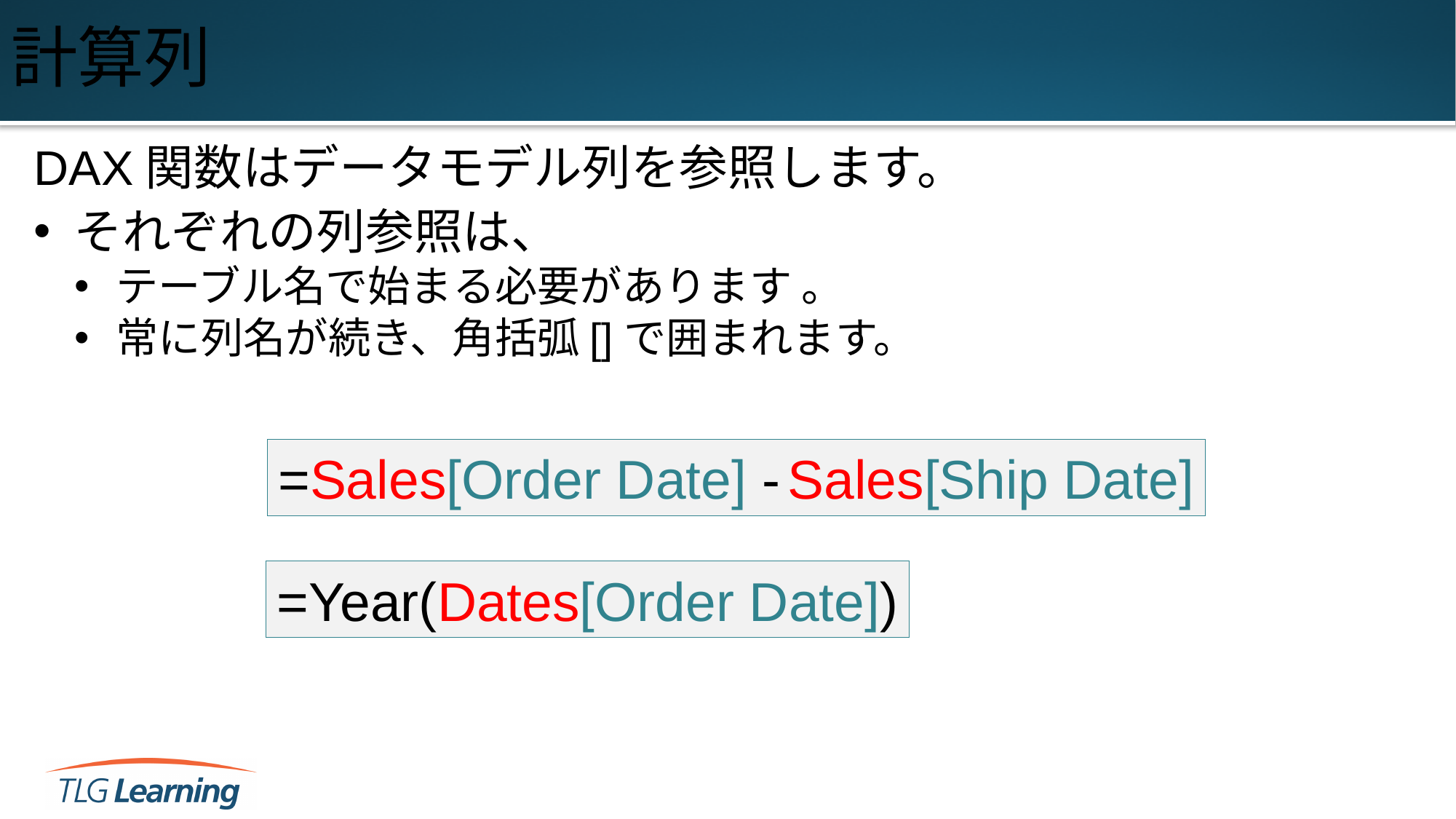

# 計算列
DAX関数はデータモデル列を参照します。
それぞれの列参照は、
テーブル名で始まる必要があります 。
常に列名が続き、角括弧[]で囲まれます。

=Sales[Order Date] - Sales[Ship Date]
=Year(Dates[Order Date])